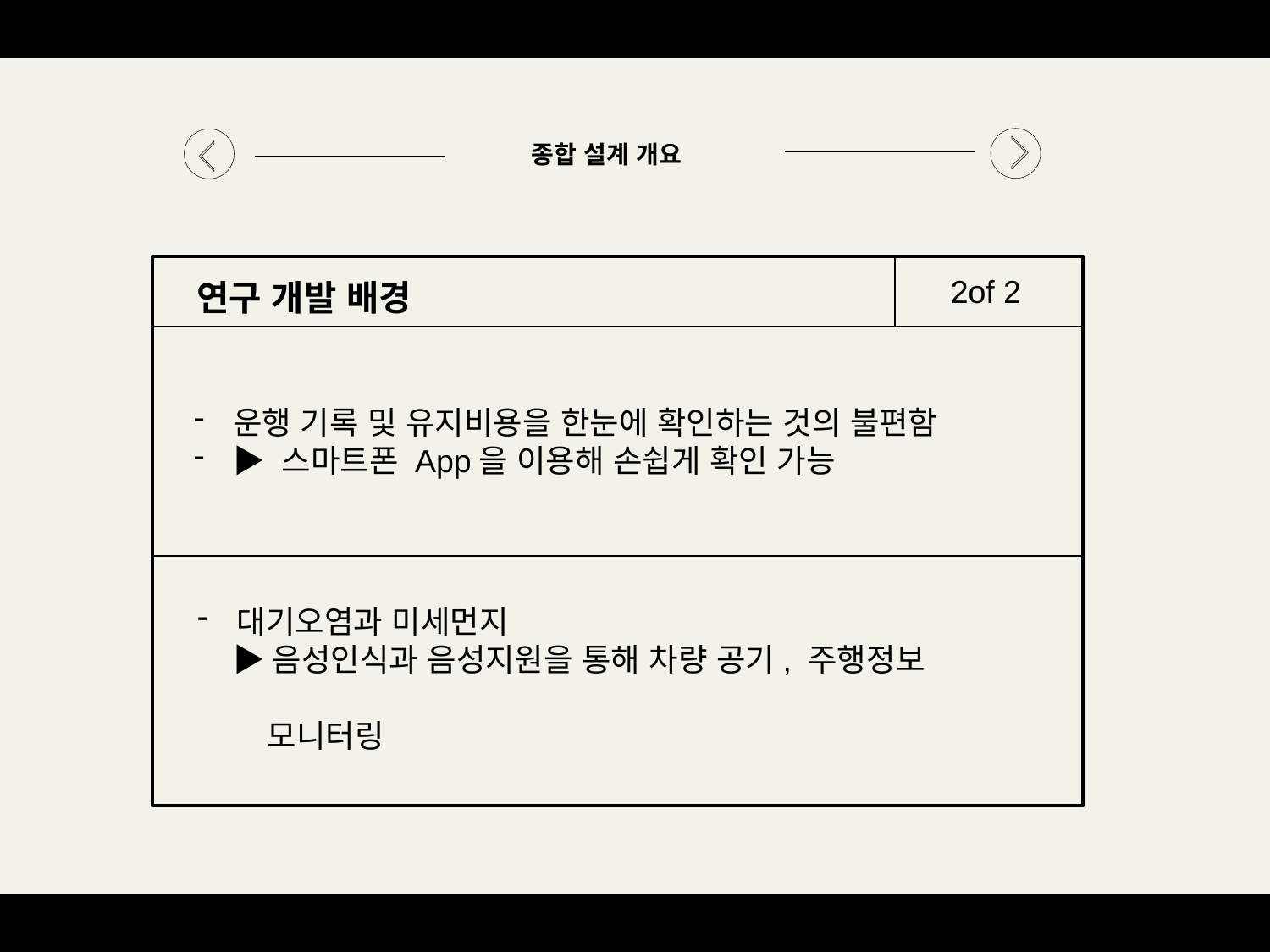

종합 설계 개요

2of 2
연구 개발 배경
운행 기록 및 유지비용을 한눈에 확인하는 것의 불편함
▶ 스마트폰 App을 이용해 손쉽게 확인 가능
대기오염과 미세먼지
    ▶음성인식과 음성지원을 통해 차량 공기, 주행정보
       모니터링